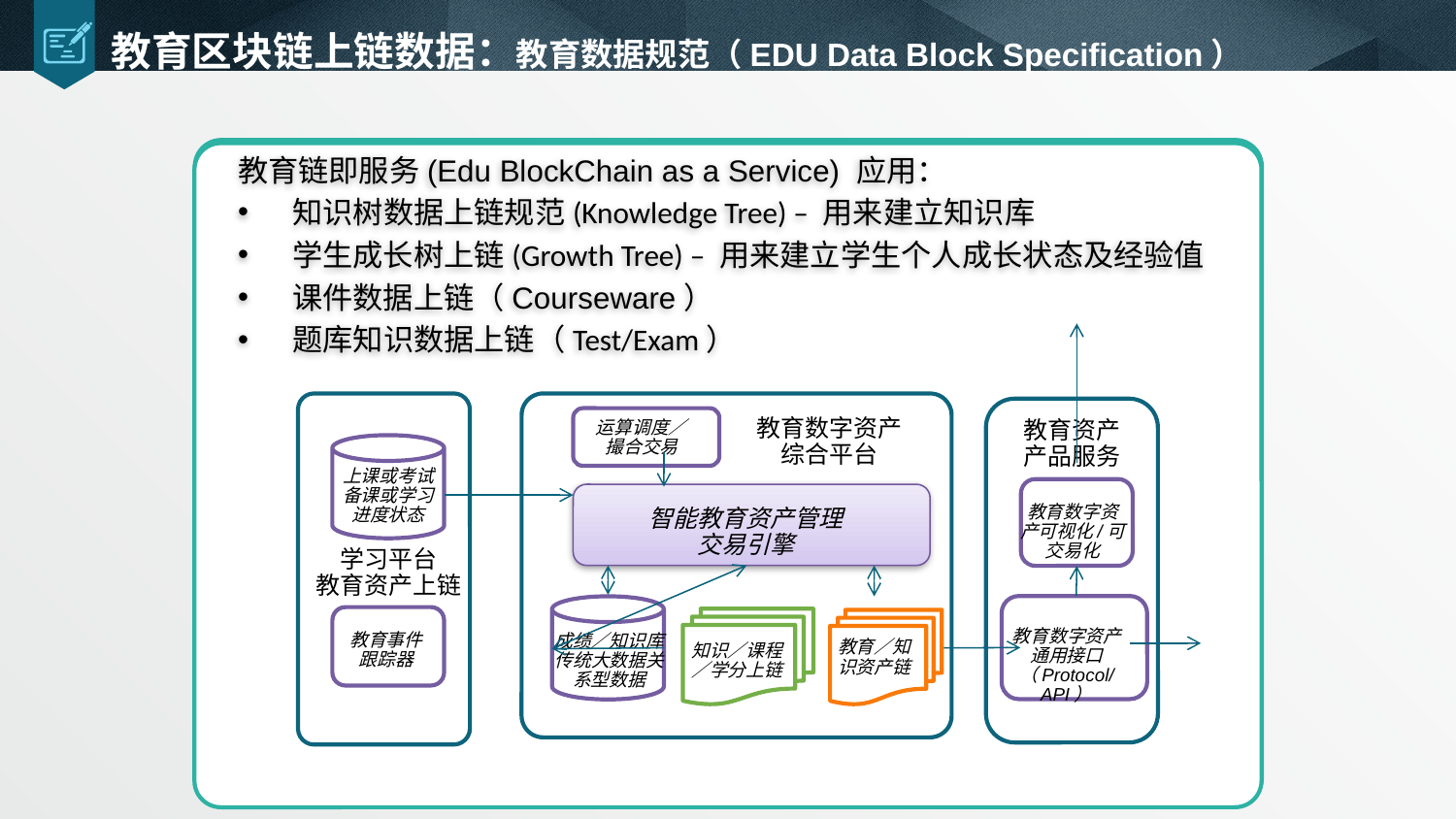

# 教育区块链上链数据：教育数据规范（EDU Data Block Specification）

教育链即服务(Edu BlockChain as a Service) 应用：
知识树数据上链规范(Knowledge Tree) – 用来建立知识库
学生成长树上链(Growth Tree) – 用来建立学生个人成长状态及经验值
课件数据上链（Courseware）
题库知识数据上链（Test/Exam）

教育数字资产综合平台
运算调度／撮合交易
教育资产产品服务

上课或考试
备课或学习
进度状态

教育数字资产可视化/可交易化
智能教育资产管理交易引擎
学习平台
教育资产上链

教育数字资产
通用接口
（Protocol/API）
教育事件
跟踪器
成绩／知识库
传统大数据关系型数据
教育／知识资产链
知识／课程／学分上链